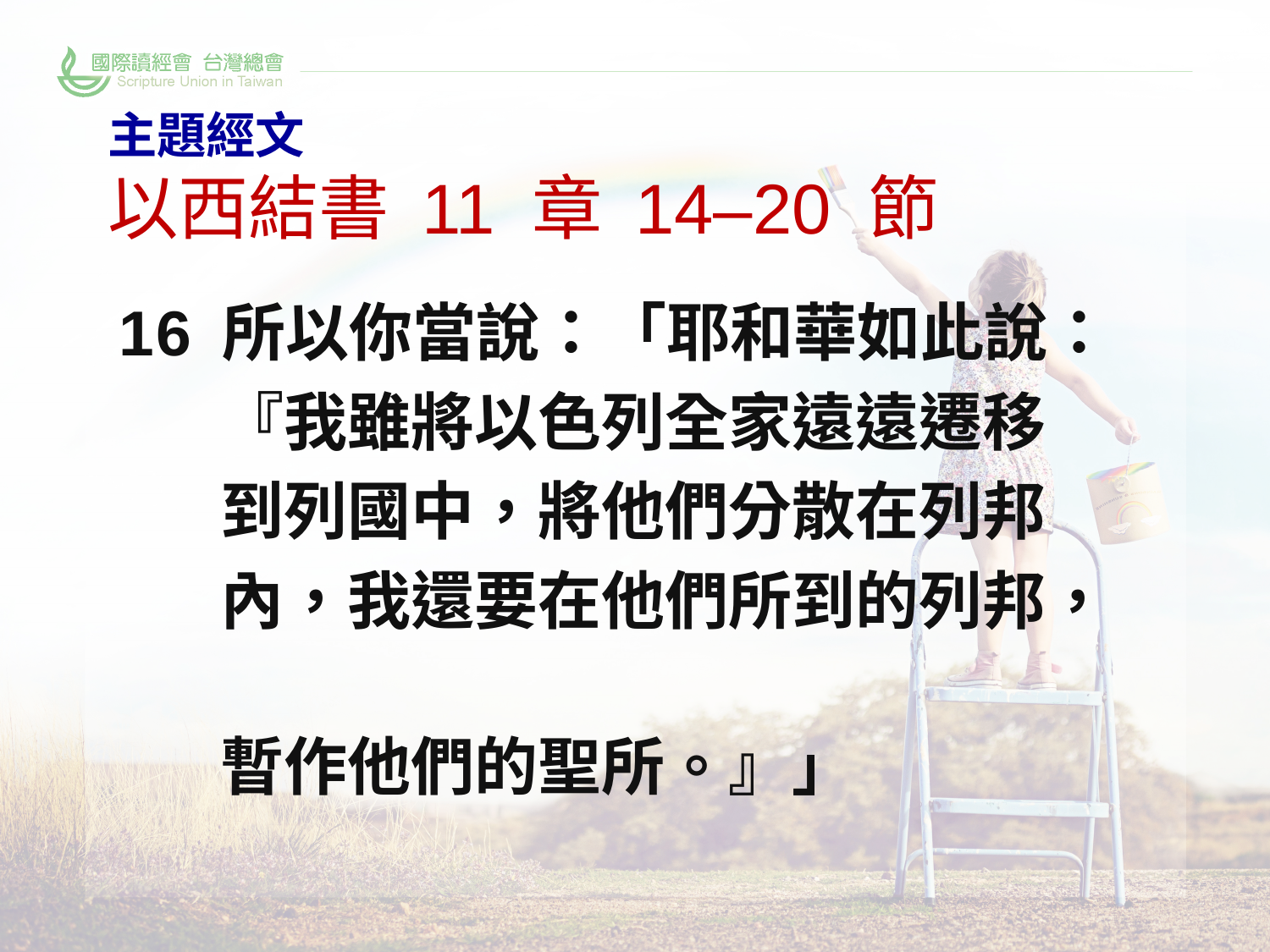

# 主題經文 以西結書 11 章 14–20 節
所以你當說：「耶和華如此說：
      『我雖將以色列全家遠遠遷移
      到列國中，將他們分散在列邦
      內，我還要在他們所到的列邦，
      暫作他們的聖所。』」